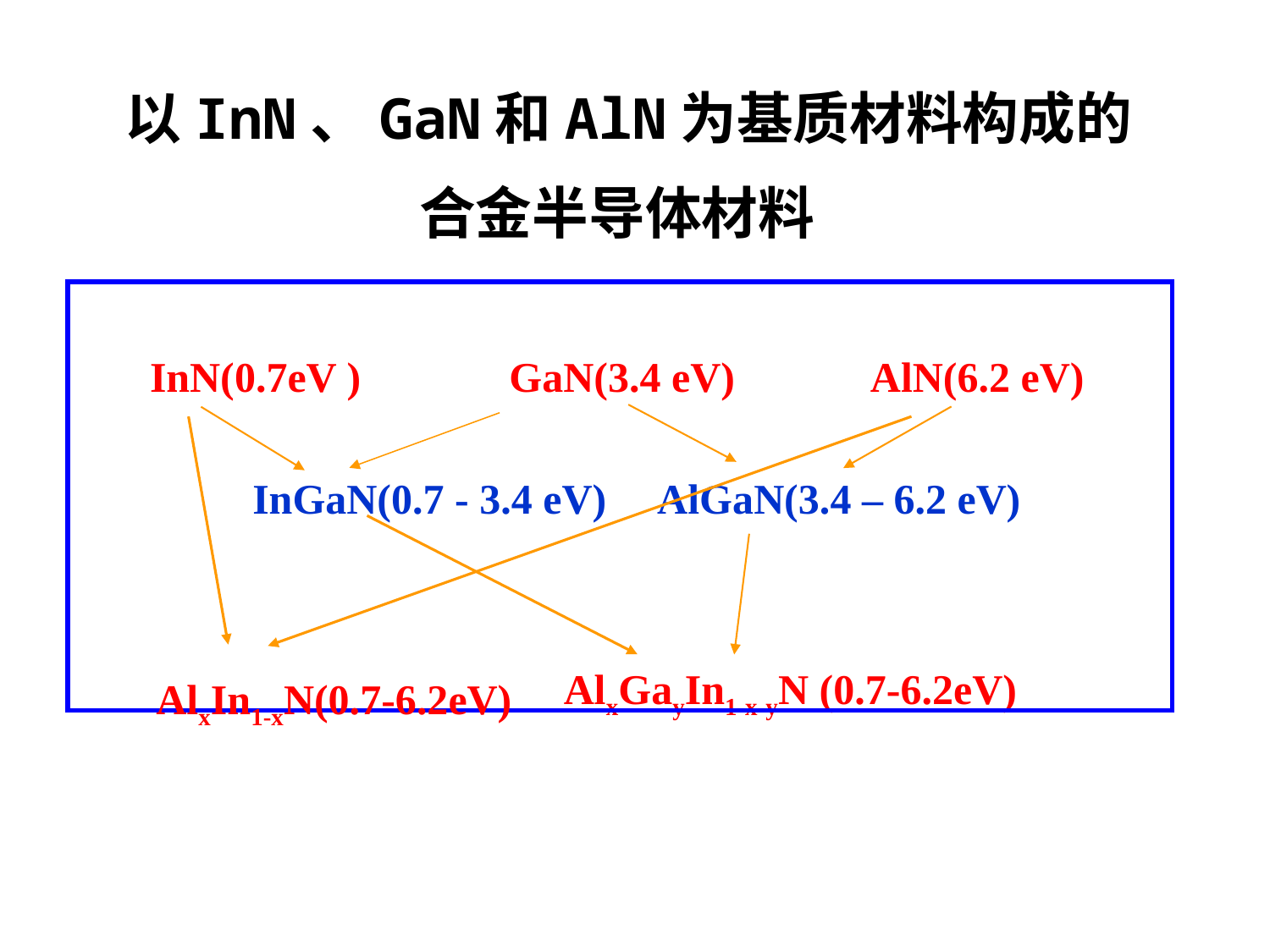

以InN、GaN和AlN为基质材料构成的
合金半导体材料

InN(0.7eV )              GaN(3.4 eV)             AlN(6.2 eV)

                  InGaN(0.7 - 3.4 eV)     AlGaN(3.4 – 6.2 eV)

AlxGayIn1-x-yN (0.7-6.2eV)
AlxIn1-xN(0.7-6.2eV)
49